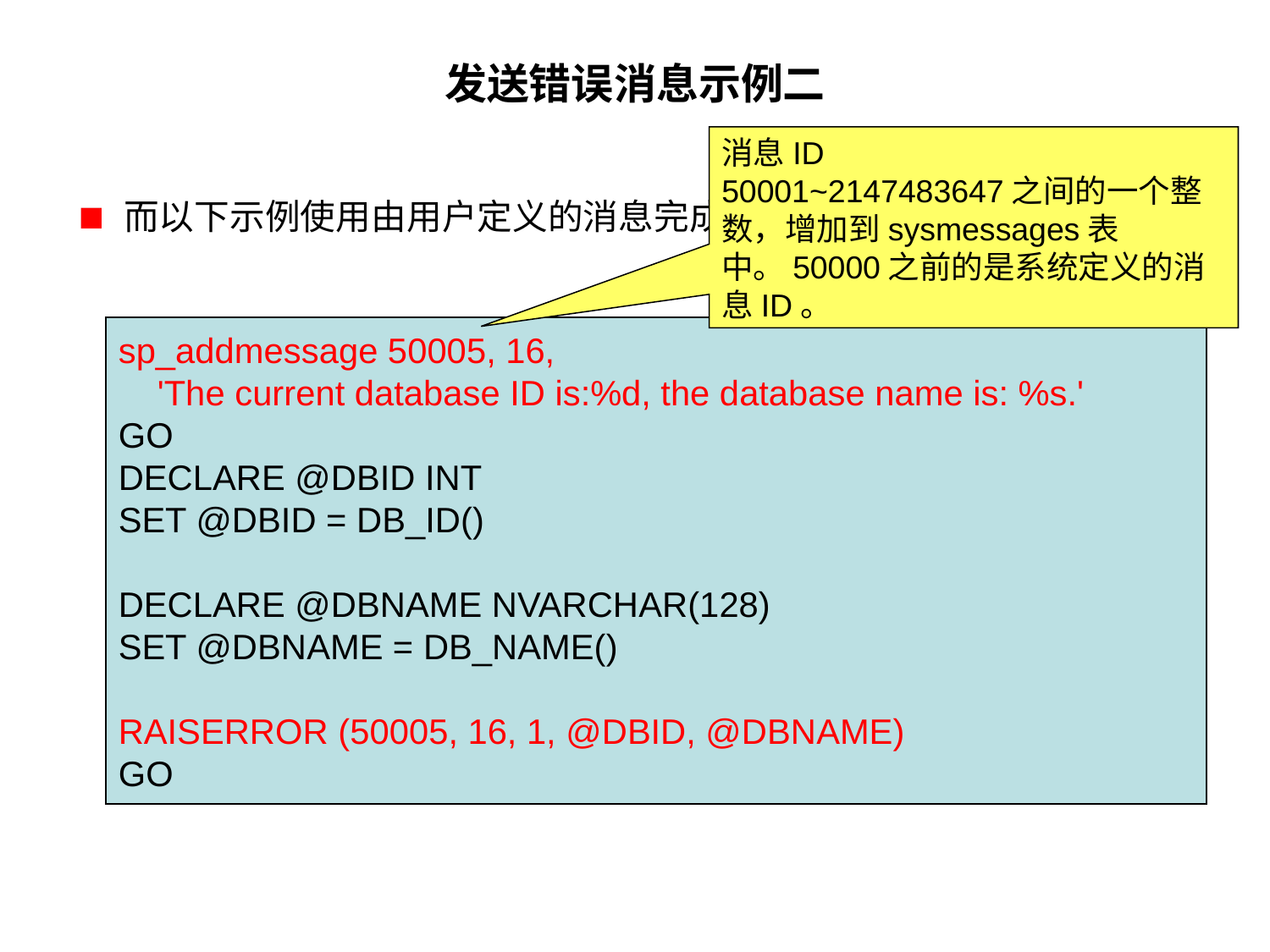

# 发送错误消息示例二
消息ID
50001~2147483647之间的一个整数，增加到sysmessages表中。50000之前的是系统定义的消息ID。
而以下示例使用由用户定义的消息完成了同样的处理：
sp_addmessage 50005, 16,
    'The current database ID is:%d, the database name is: %s.'
GO
DECLARE @DBID INT
SET @DBID = DB_ID()

DECLARE @DBNAME NVARCHAR(128)
SET @DBNAME = DB_NAME()

RAISERROR (50005, 16, 1, @DBID, @DBNAME)
GO